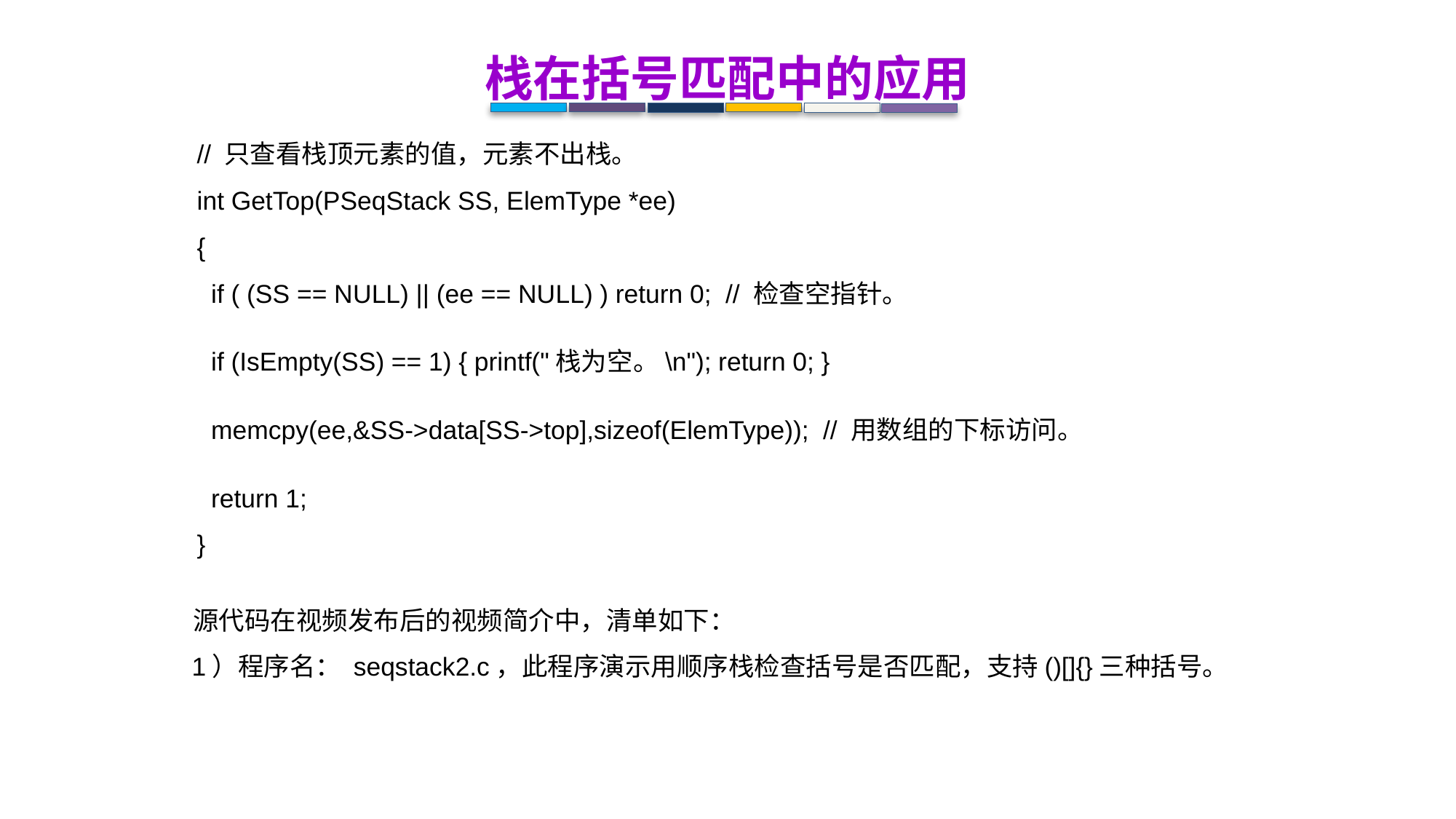

栈在括号匹配中的应用

// 只查看栈顶元素的值，元素不出栈。
int GetTop(PSeqStack SS, ElemType *ee)
{
  if ( (SS == NULL) || (ee == NULL) ) return 0;  // 检查空指针。

  if (IsEmpty(SS) == 1) { printf("栈为空。\n"); return 0; }

  memcpy(ee,&SS->data[SS->top],sizeof(ElemType));  // 用数组的下标访问。

  return 1;
}
    源代码在视频发布后的视频简介中，清单如下：
    1）程序名： seqstack2.c，此程序演示用顺序栈检查括号是否匹配，支持()[]{}三种括号。